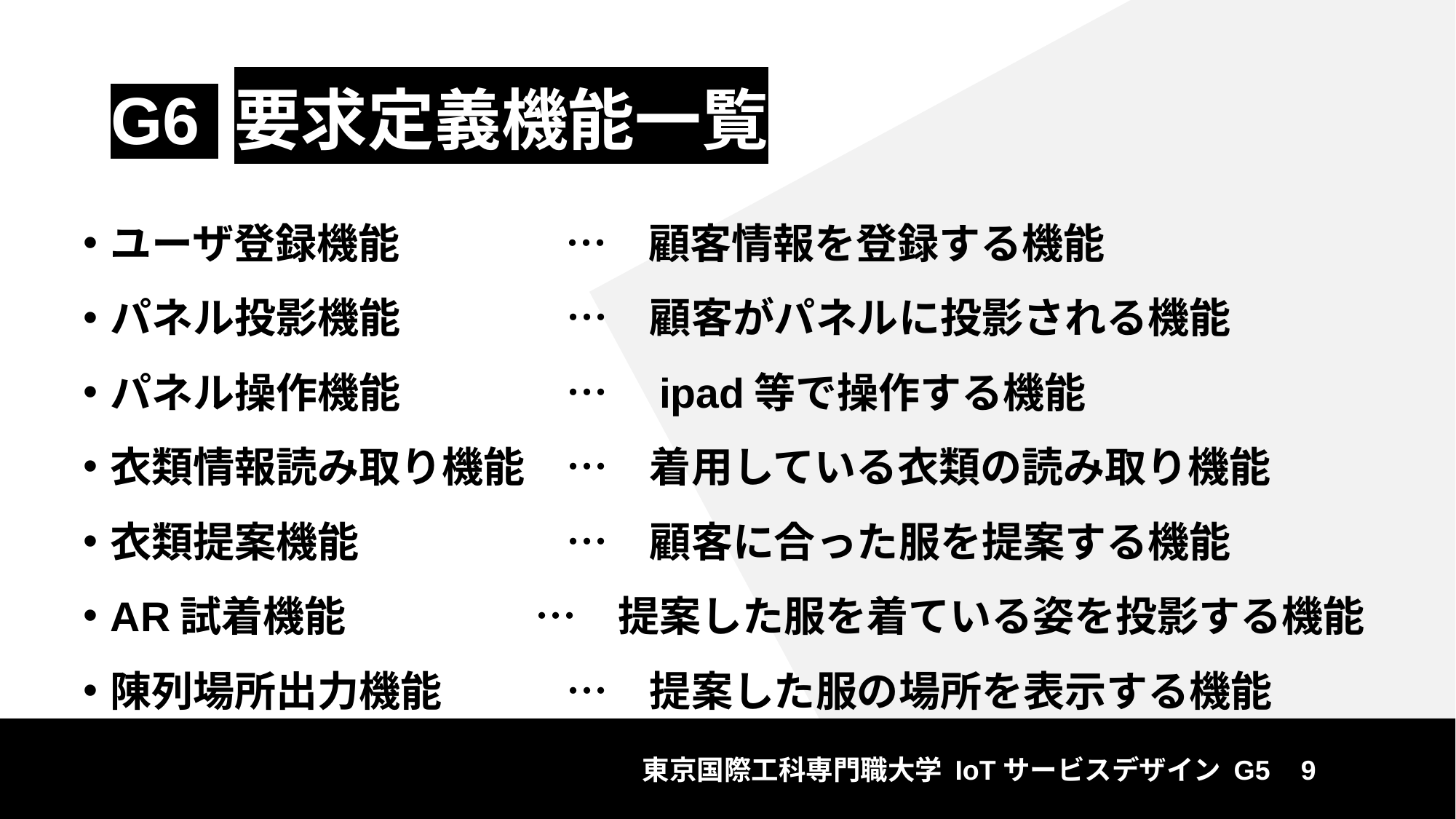

# G6 要求定義機能一覧
ユーザ登録機能　　　　…　顧客情報を登録する機能
パネル投影機能　　　　…　顧客がパネルに投影される機能
パネル操作機能　　　　…　ipad等で操作する機能
衣類情報読み取り機能　…　着用している衣類の読み取り機能
衣類提案機能　　　　　…　顧客に合った服を提案する機能
AR試着機能                    …　提案した服を着ている姿を投影する機能
陳列場所出力機能　　　…　提案した服の場所を表示する機能